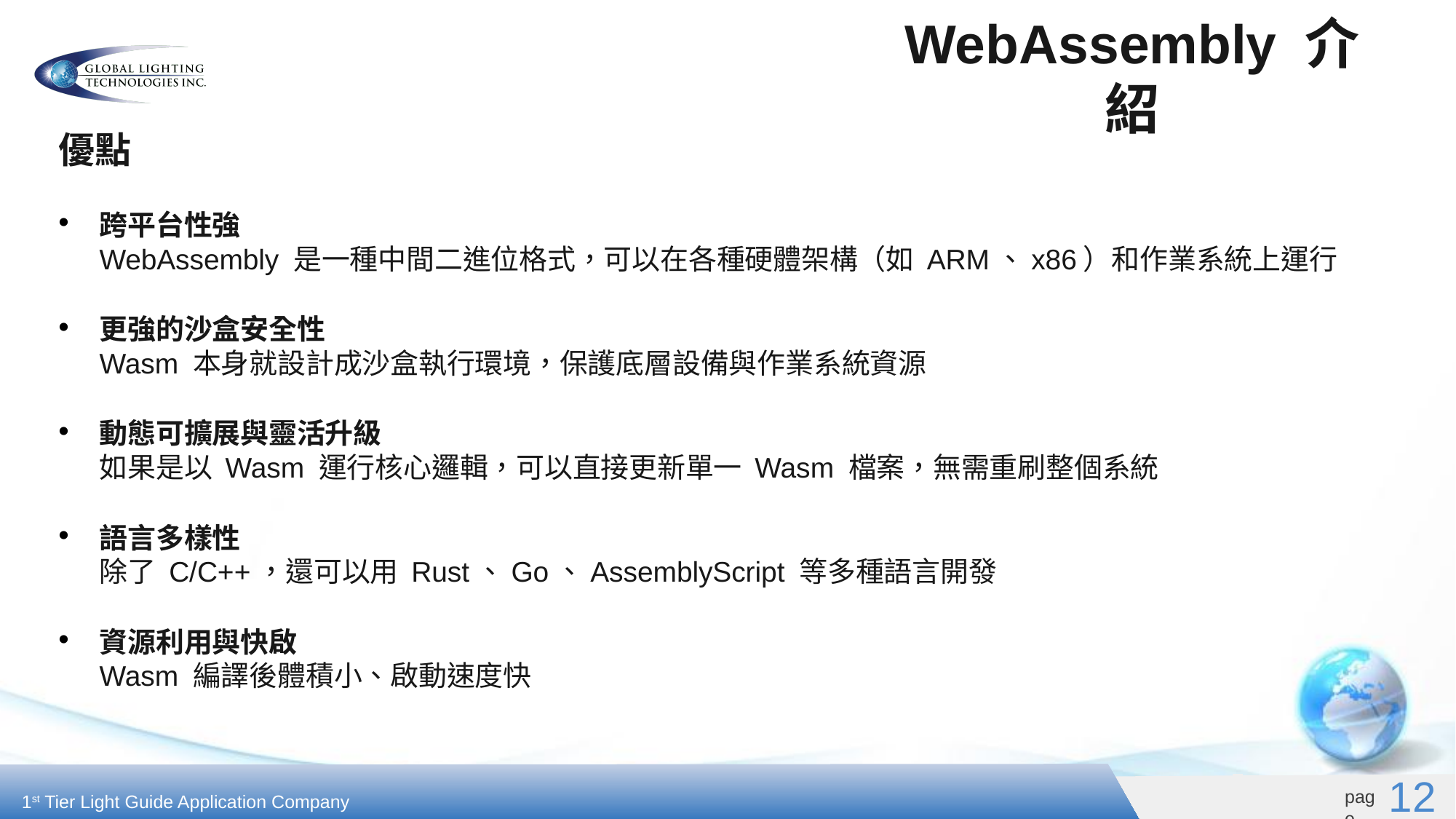

# WebAssembly 介紹
優點
跨平台性強
WebAssembly 是一種中間二進位格式，可以在各種硬體架構（如 ARM、x86）和作業系統上運行
更強的沙盒安全性
Wasm 本身就設計成沙盒執行環境，保護底層設備與作業系統資源
動態可擴展與靈活升級
如果是以 Wasm 運行核心邏輯，可以直接更新單一 Wasm 檔案，無需重刷整個系統
語言多樣性
除了 C/C++，還可以用 Rust、Go、AssemblyScript 等多種語言開發
資源利用與快啟
Wasm 編譯後體積小、啟動速度快